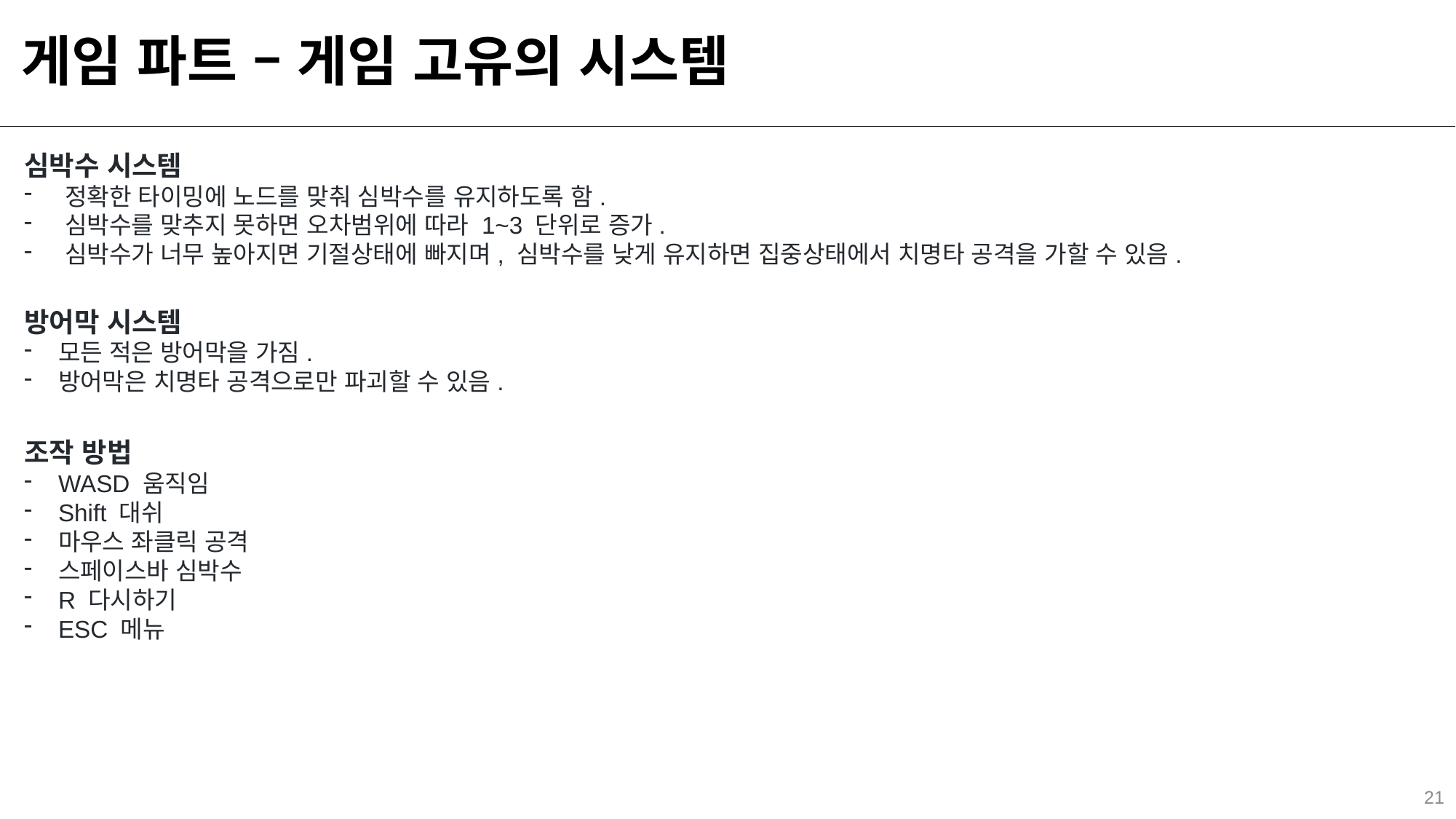

# 게임 파트 – 게임 고유의 시스템
심박수 시스템
정확한 타이밍에 노드를 맞춰 심박수를 유지하도록 함.
심박수를 맞추지 못하면 오차범위에 따라 1~3 단위로 증가.
심박수가 너무 높아지면 기절상태에 빠지며, 심박수를 낮게 유지하면 집중상태에서 치명타 공격을 가할 수 있음.

방어막 시스템
모든 적은 방어막을 가짐.
방어막은 치명타 공격으로만 파괴할 수 있음.

조작 방법
WASD 움직임
Shift 대쉬
마우스 좌클릭 공격
스페이스바 심박수
R 다시하기
ESC 메뉴
21